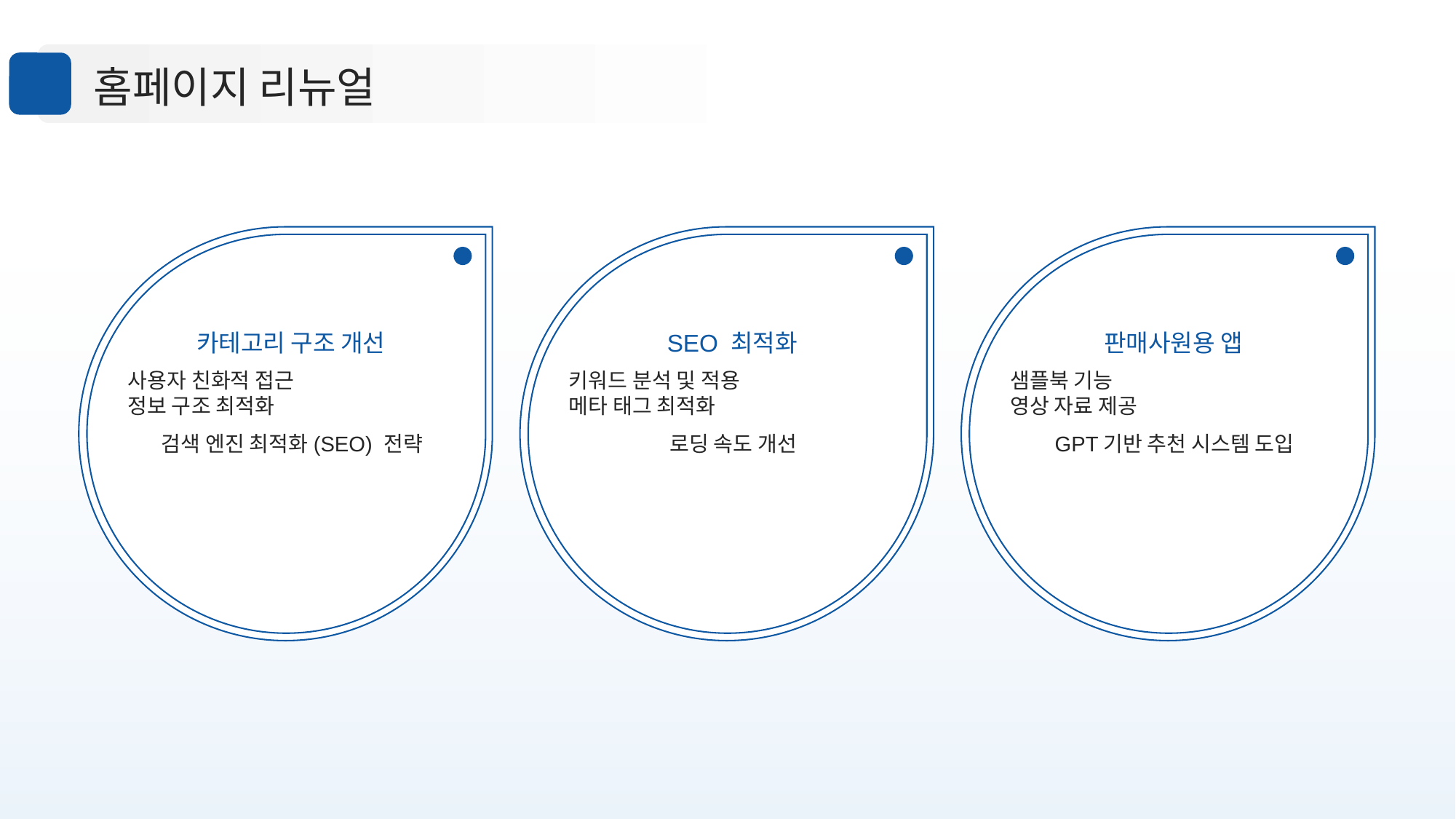

홈페이지 리뉴얼

카테고리 구조 개선
SEO 최적화
판매사원용 앱
사용자 친화적 접근
정보 구조 최적화
검색 엔진 최적화(SEO) 전략
키워드 분석 및 적용
메타 태그 최적화
로딩 속도 개선
샘플북 기능
영상 자료 제공
GPT기반 추천 시스템 도입